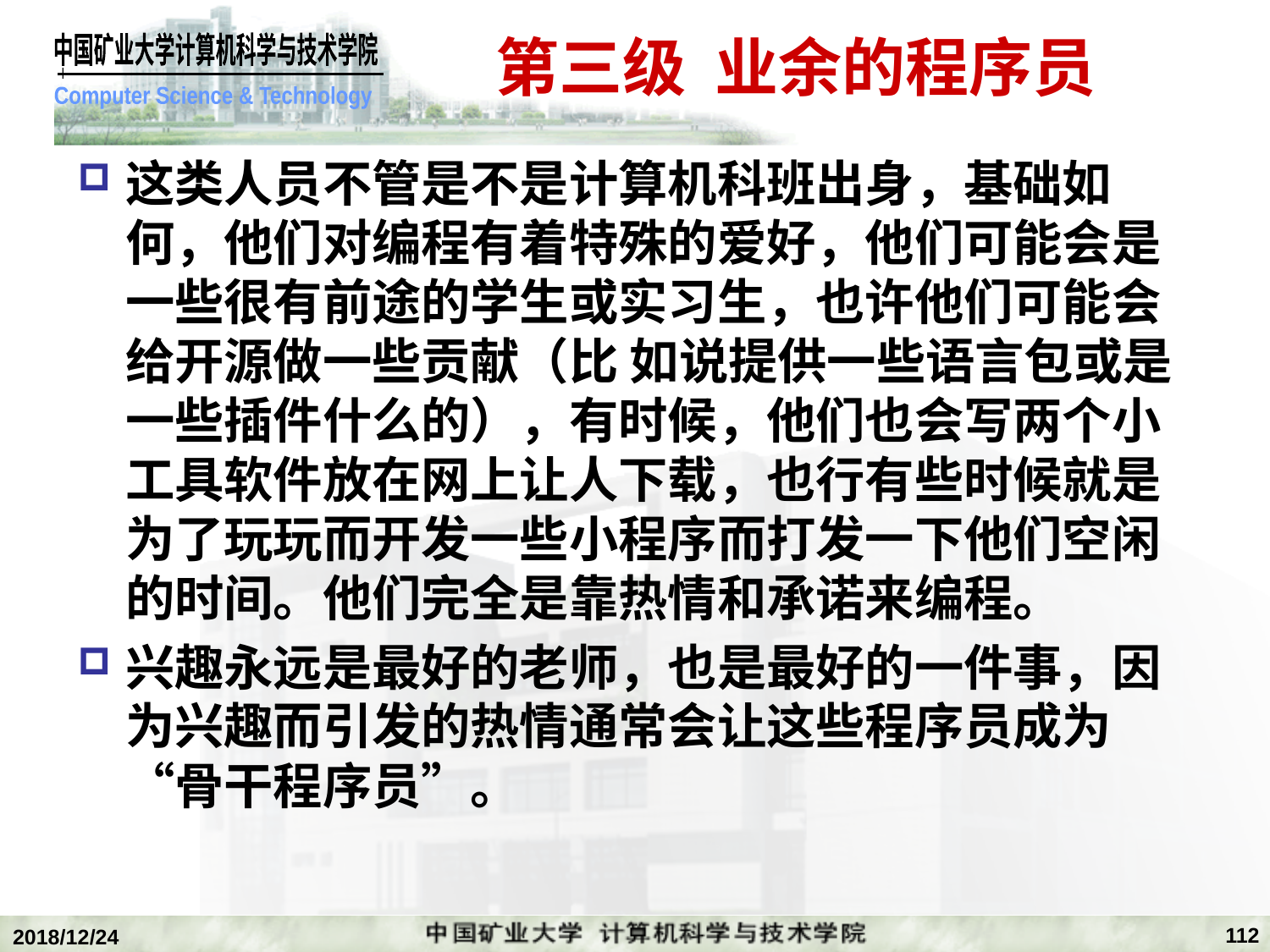

# 第三级  业余的程序员
这类人员不管是不是计算机科班出身，基础如何，他们对编程有着特殊的爱好，他们可能会是一些很有前途的学生或实习生，也许他们可能会给开源做一些贡献（比 如说提供一些语言包或是一些插件什么的），有时候，他们也会写两个小工具软件放在网上让人下载，也行有些时候就是为了玩玩而开发一些小程序而打发一下他们空闲的时间。他们完全是靠热情和承诺来编程。
兴趣永远是最好的老师，也是最好的一件事，因为兴趣而引发的热情通常会让这些程序员成为“骨干程序员”。
112
2018/12/24